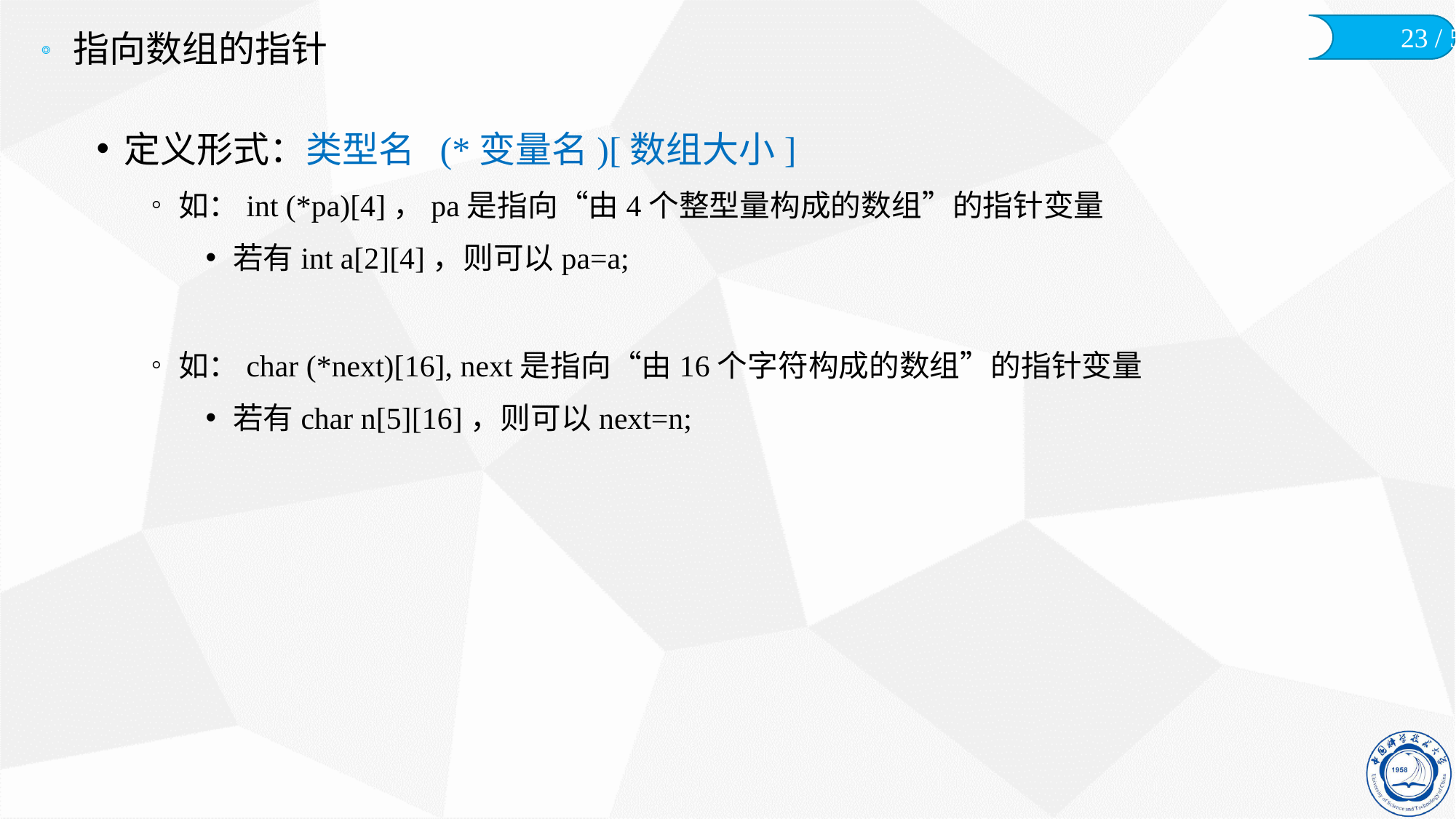

# 指向数组的指针
定义形式：类型名  (*变量名)[数组大小]
如：int (*pa)[4]，pa是指向“由4个整型量构成的数组”的指针变量
若有int a[2][4]，则可以pa=a;

如：char (*next)[16], next是指向“由16个字符构成的数组”的指针变量
若有char n[5][16]，则可以next=n;